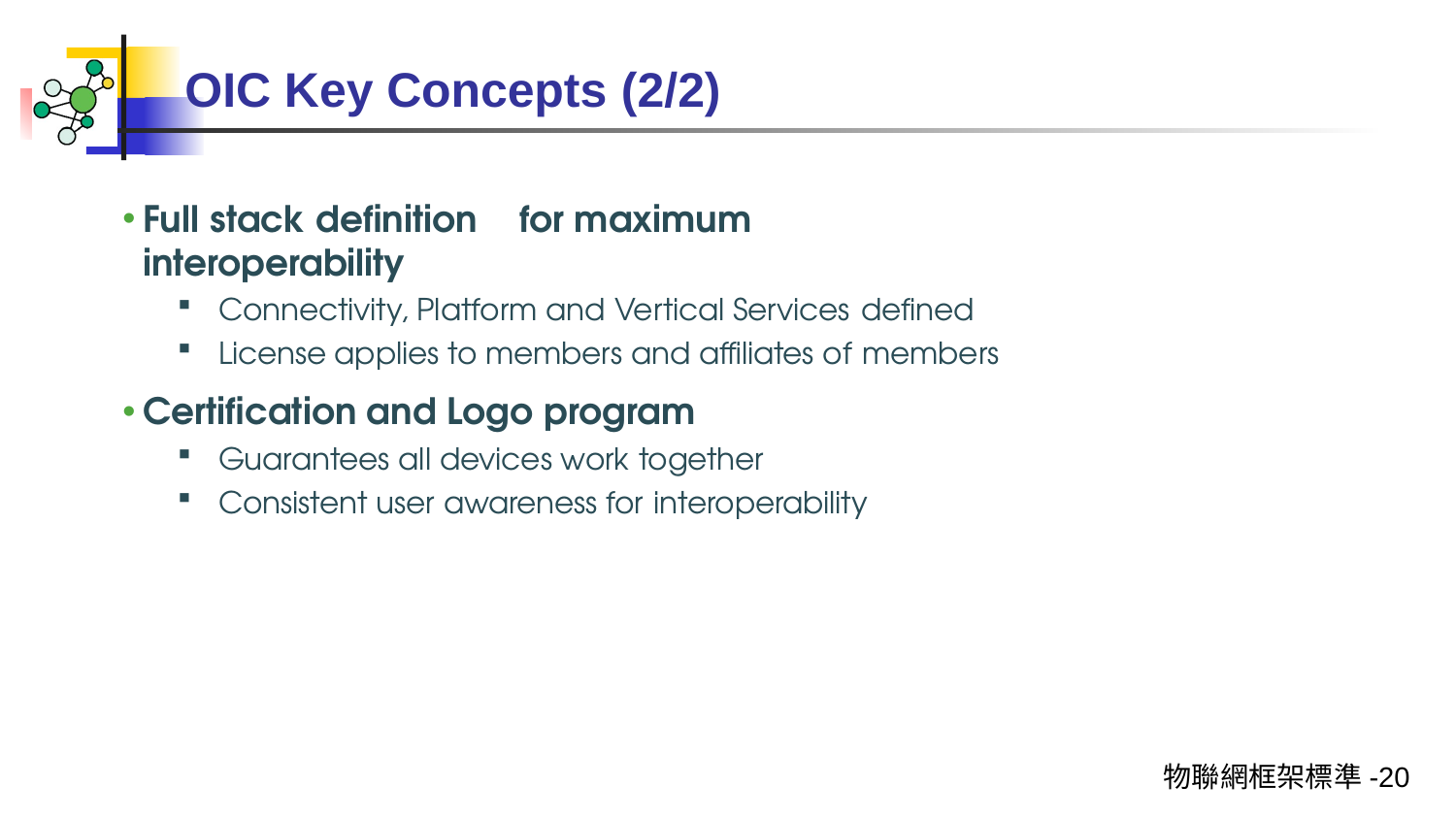

# OIC Key Concepts (2/2)

Full stack definition	for maximum interoperability
Connectivity, Platform and Vertical Services defined
License applies to members and affiliates of members
Certification and Logo program
Guarantees all devices work together
Consistent user awareness for interoperability

物聯網框架標準-20